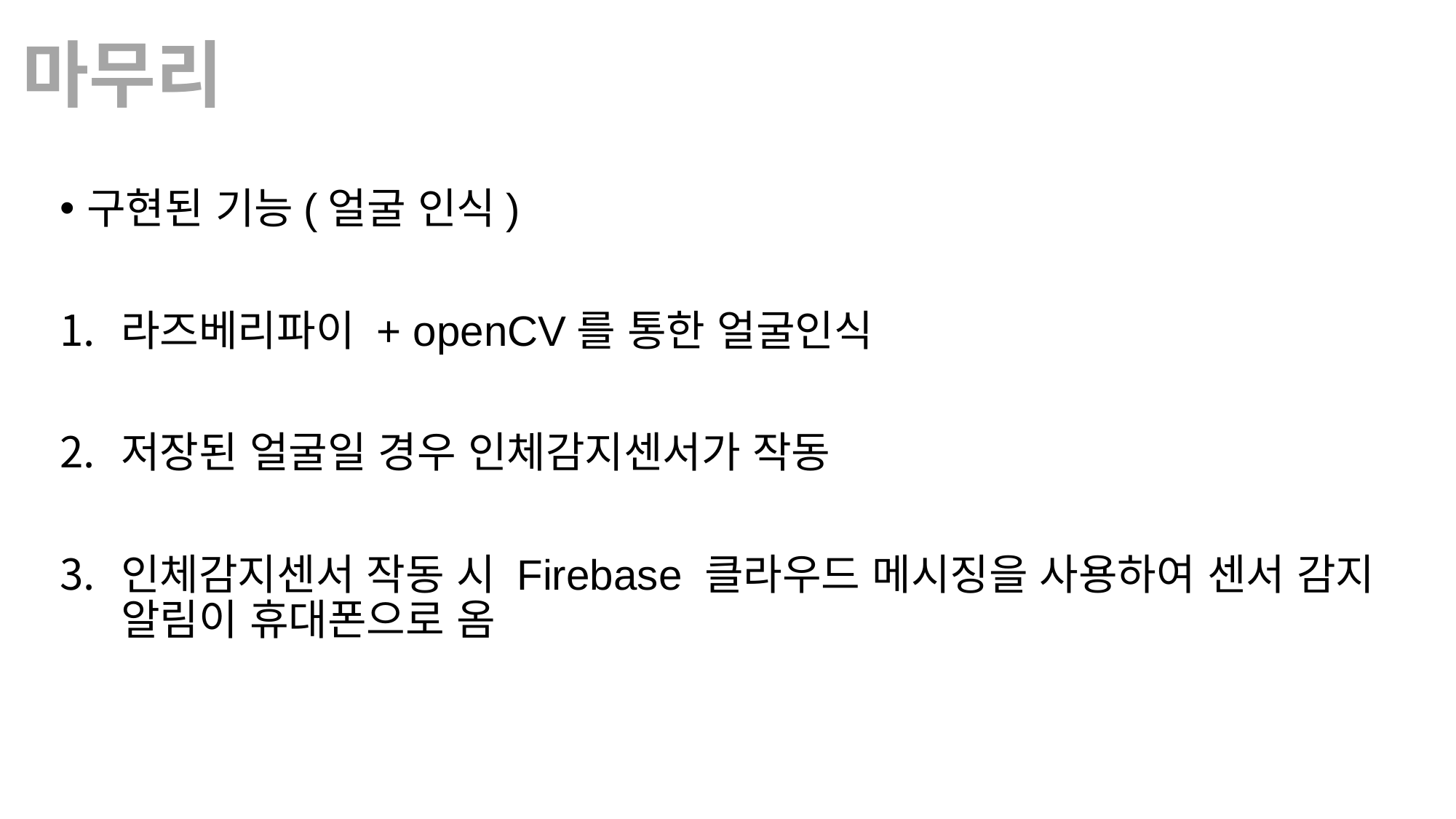

마무리
구현된 기능(얼굴 인식)

라즈베리파이 + openCV를 통한 얼굴인식

저장된 얼굴일 경우 인체감지센서가 작동

인체감지센서 작동 시 Firebase 클라우드 메시징을 사용하여 센서 감지 알림이 휴대폰으로 옴